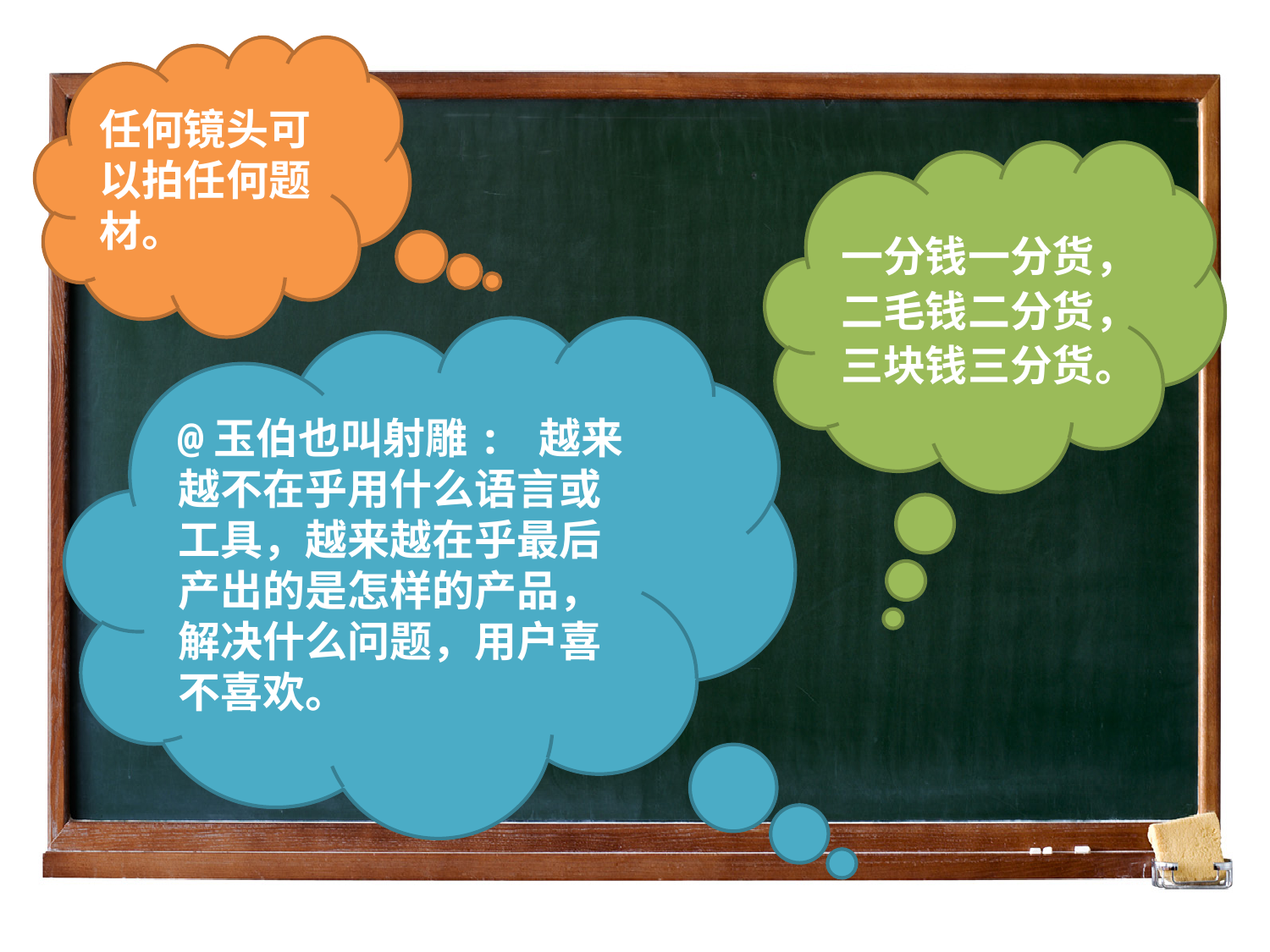

任何镜头可以拍任何题材。
#
一分钱一分货，
二毛钱二分货，
三块钱三分货。

@玉伯也叫射雕: 越来越不在乎用什么语言或工具，越来越在乎最后产出的是怎样的产品，解决什么问题，用户喜不喜欢。